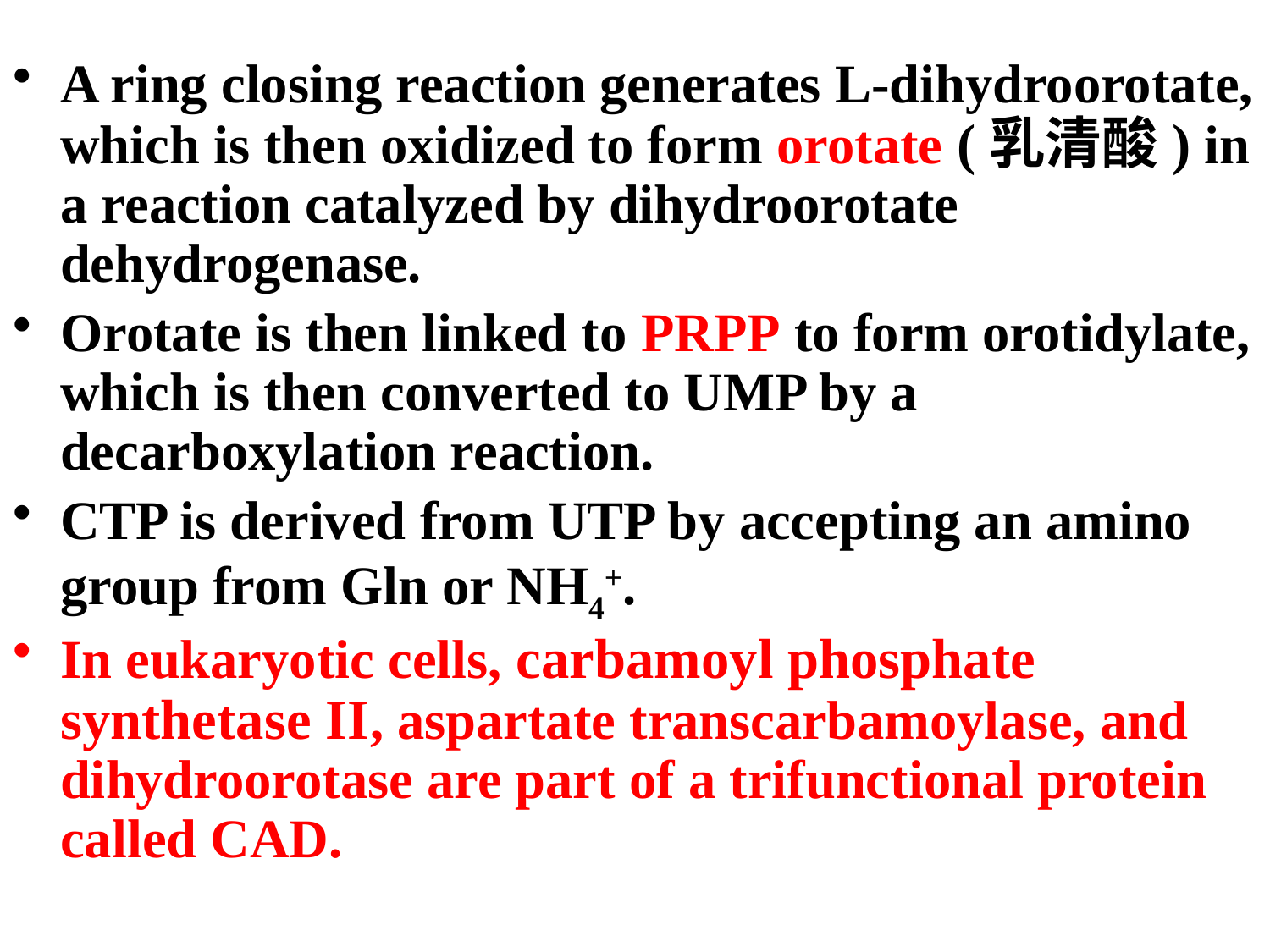

A ring closing reaction generates L-dihydroorotate, which is then oxidized to form orotate (乳清酸) in a reaction catalyzed by dihydroorotate dehydrogenase.
Orotate is then linked to PRPP to form orotidylate, which is then converted to UMP by a decarboxylation reaction.
CTP is derived from UTP by accepting an amino group from Gln or NH4+.
In eukaryotic cells, carbamoyl phosphate synthetase II, aspartate transcarbamoylase, and dihydroorotase are part of a trifunctional protein called CAD.